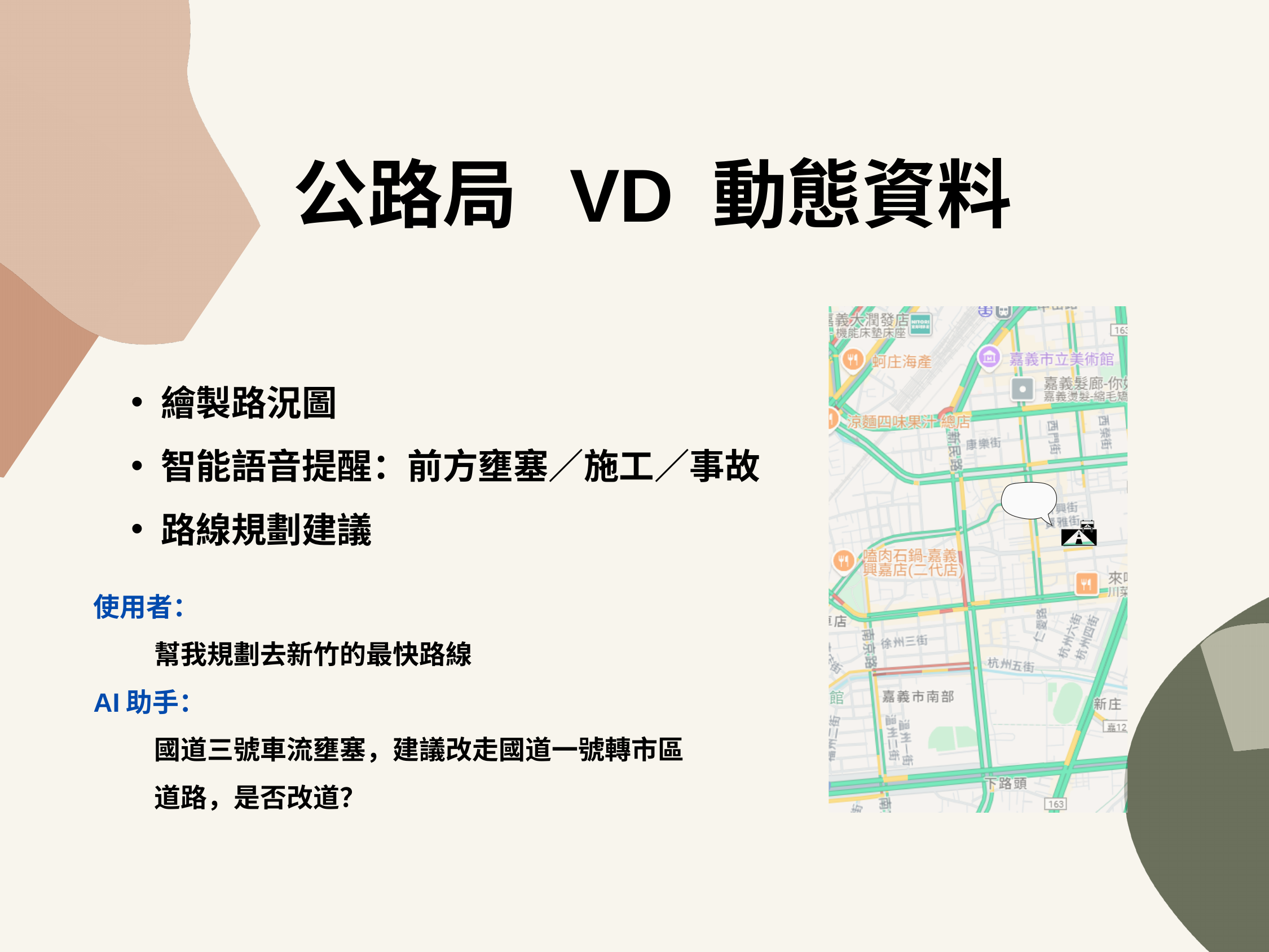

公路局  VD 動態資料

繪製路況圖
智能語音提醒：前方壅塞／施工／事故
路線規劃建議
🛣️

使用者：
         幫我規劃去新竹的最快路線
AI助手：
         國道三號車流壅塞，建議改走國道一號轉市區
         道路，是否改道？